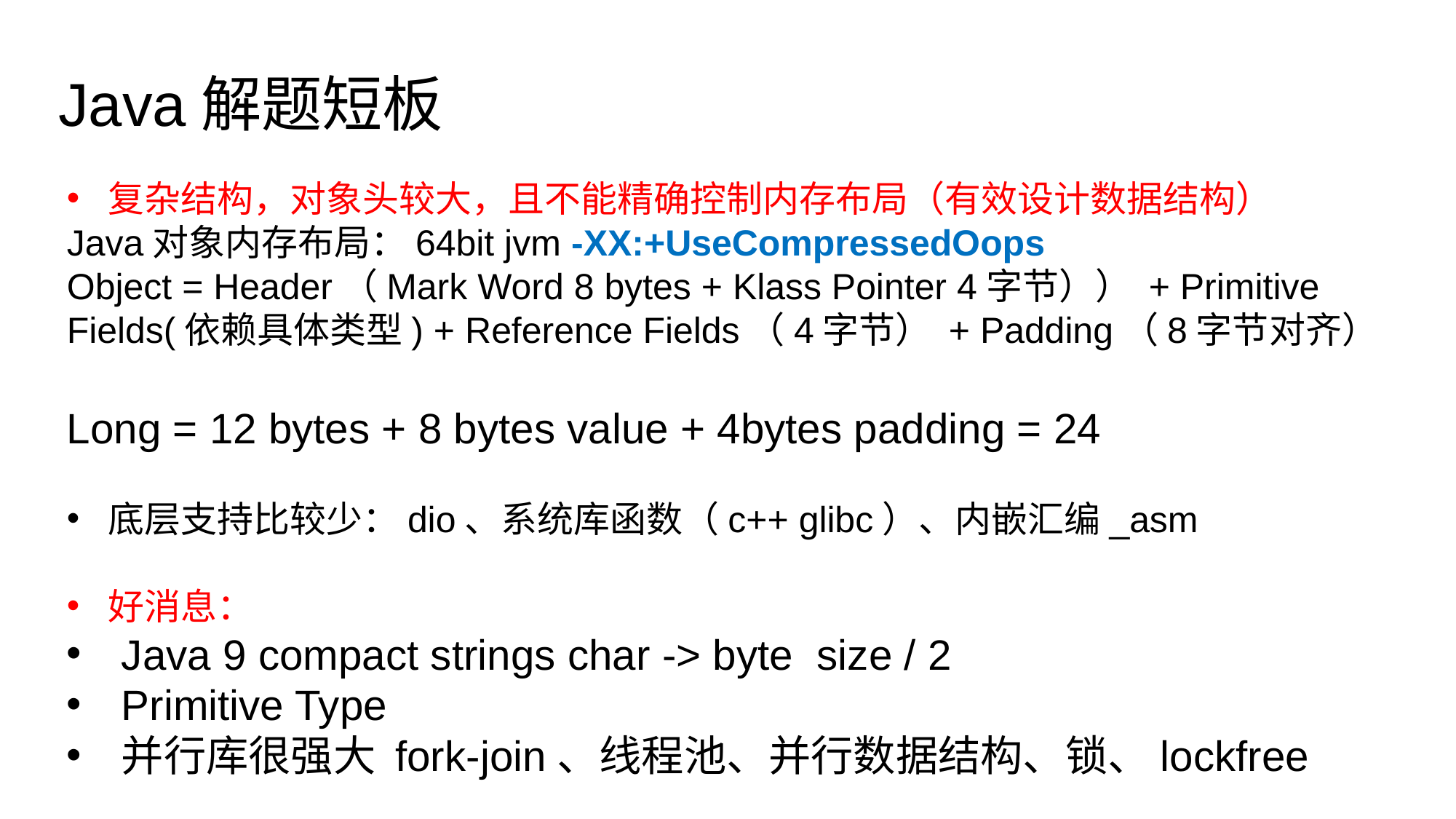

Java解题短板
复杂结构，对象头较大，且不能精确控制内存布局（有效设计数据结构）
Java对象内存布局：64bit jvm -XX:+UseCompressedOops
Object = Header（Mark Word 8 bytes + Klass Pointer 4字节）） + Primitive Fields(依赖具体类型) + Reference Fields（4字节） + Padding（8字节对齐）

Long = 12 bytes + 8 bytes value + 4bytes padding = 24

底层支持比较少：dio、系统库函数（c++ glibc）、内嵌汇编_asm

好消息：
Java 9 compact strings char -> byte  size / 2
Primitive Type
并行库很强大 fork-join、线程池、并行数据结构、锁、lockfree